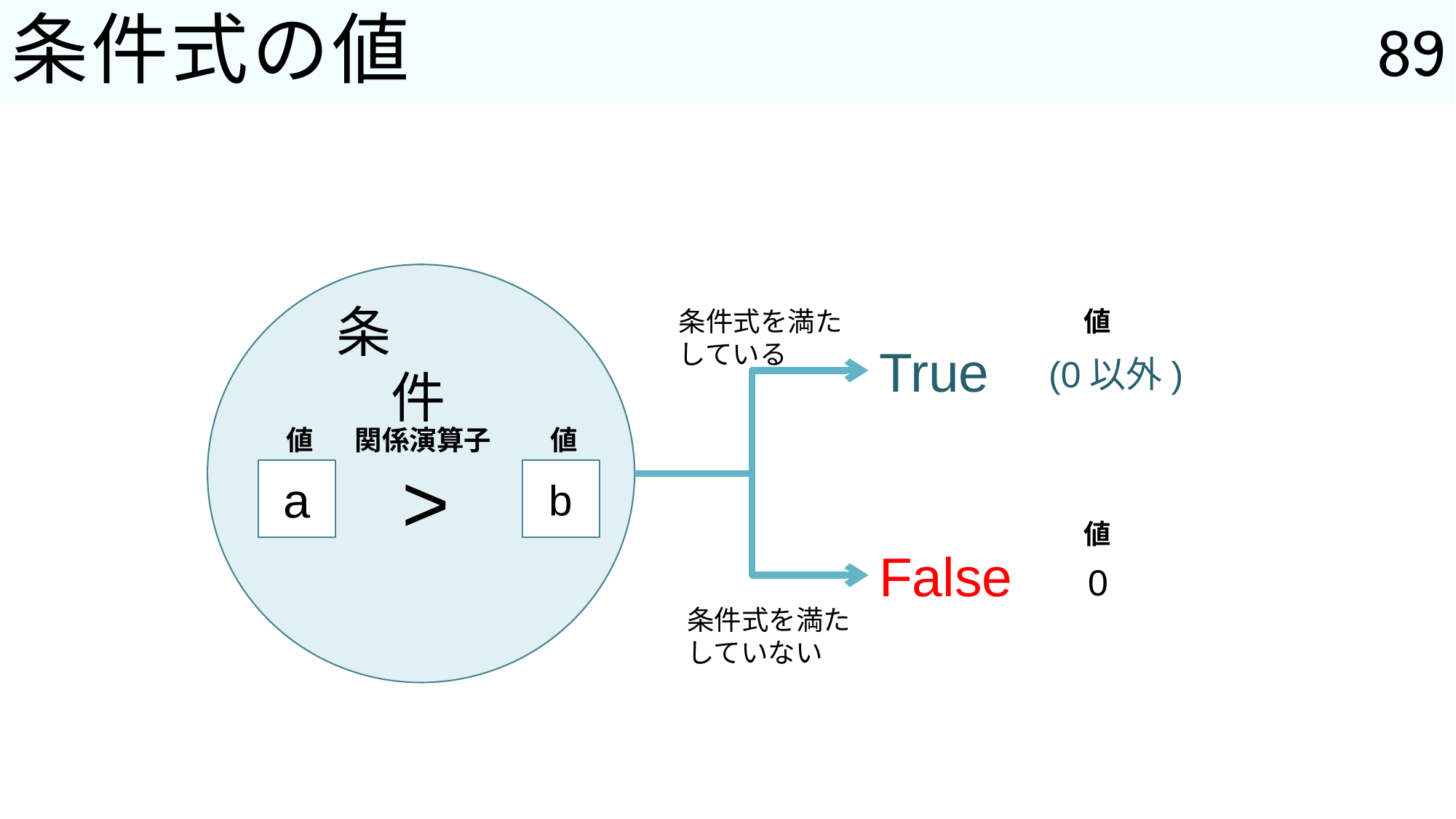

89
# 条件式の値

条　　件
値
条件式を満たしている
True
  (0以外)
値
関係演算子
値
>
a
b
値
False
0
条件式を満たしていない